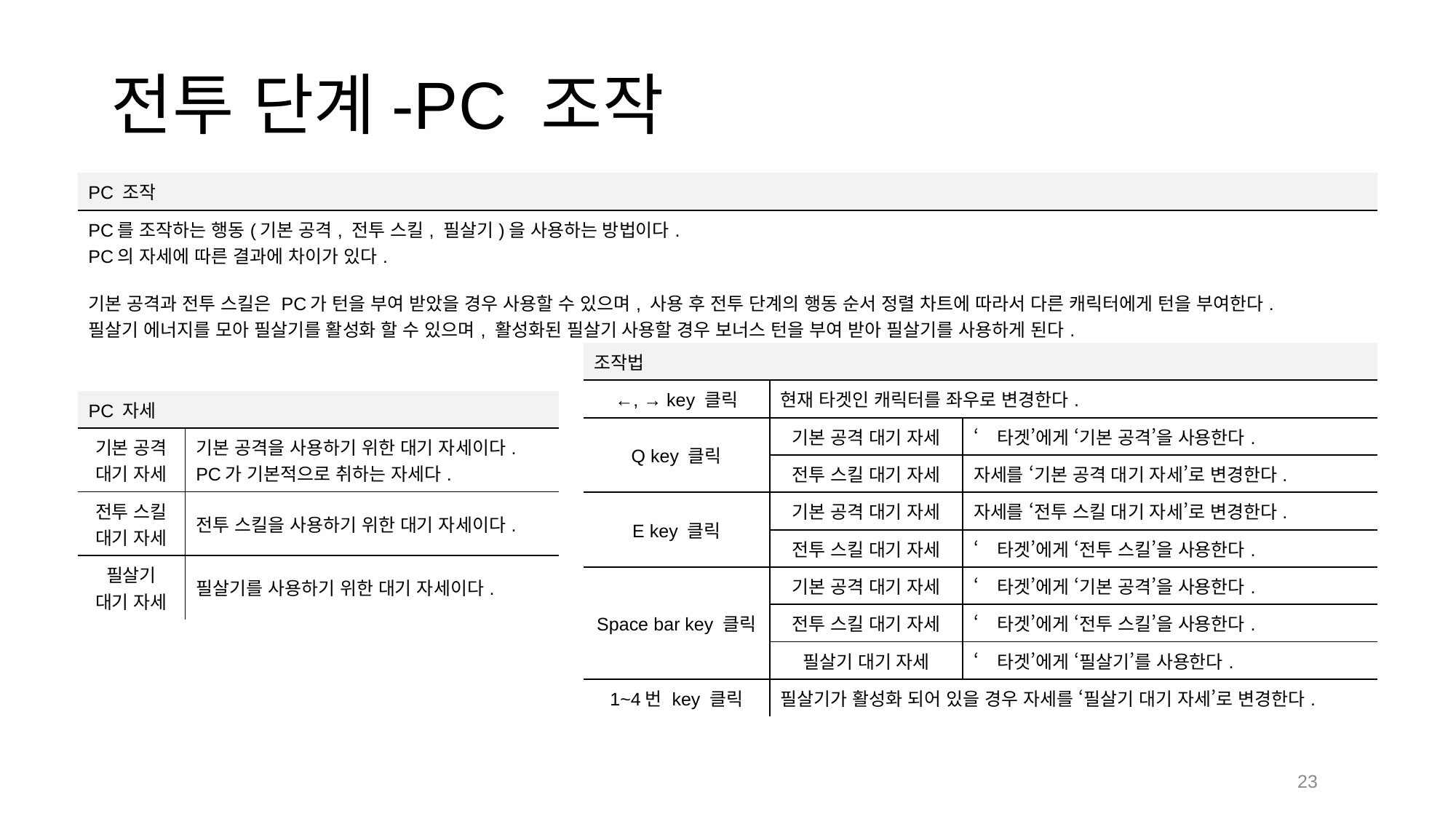

# 전투 단계-PC 조작
| PC 조작 |
| --- |
| PC를 조작하는 행동(기본 공격, 전투 스킬, 필살기)을 사용하는 방법이다. PC의 자세에 따른 결과에 차이가 있다. 기본 공격과 전투 스킬은 PC가 턴을 부여 받았을 경우 사용할 수 있으며, 사용 후 전투 단계의 행동 순서 정렬 차트에 따라서 다른 캐릭터에게 턴을 부여한다. 필살기 에너지를 모아 필살기를 활성화 할 수 있으며, 활성화된 필살기 사용할 경우 보너스 턴을 부여 받아 필살기를 사용하게 된다. |
| 조작법 |  |  |
| --- | --- | --- |
| ←, → key 클릭 | 현재 타겟인 캐릭터를 좌우로 변경한다. |  |
| Q key 클릭 | 기본 공격 대기 자세 | ‘타겟’에게 ‘기본 공격’을 사용한다. |
|  | 전투 스킬 대기 자세 | 자세를 ‘기본 공격 대기 자세’로 변경한다. |
| E key 클릭 | 기본 공격 대기 자세 | 자세를 ‘전투 스킬 대기 자세’로 변경한다. |
|  | 전투 스킬 대기 자세 | ‘타겟’에게 ‘전투 스킬’을 사용한다. |
| Space bar key 클릭 | 기본 공격 대기 자세 | ‘타겟’에게 ‘기본 공격’을 사용한다. |
|  | 전투 스킬 대기 자세 | ‘타겟’에게 ‘전투 스킬’을 사용한다. |
|  | 필살기 대기 자세 | ‘타겟’에게 ‘필살기’를 사용한다. |
| 1~4번 key 클릭 | 필살기가 활성화 되어 있을 경우 자세를 ‘필살기 대기 자세’로 변경한다. |  |
| PC 자세 |  |
| --- | --- |
| 기본 공격 대기 자세 | 기본 공격을 사용하기 위한 대기 자세이다. PC가 기본적으로 취하는 자세다. |
| 전투 스킬 대기 자세 | 전투 스킬을 사용하기 위한 대기 자세이다. |
| 필살기 대기 자세 | 필살기를 사용하기 위한 대기 자세이다. |
23